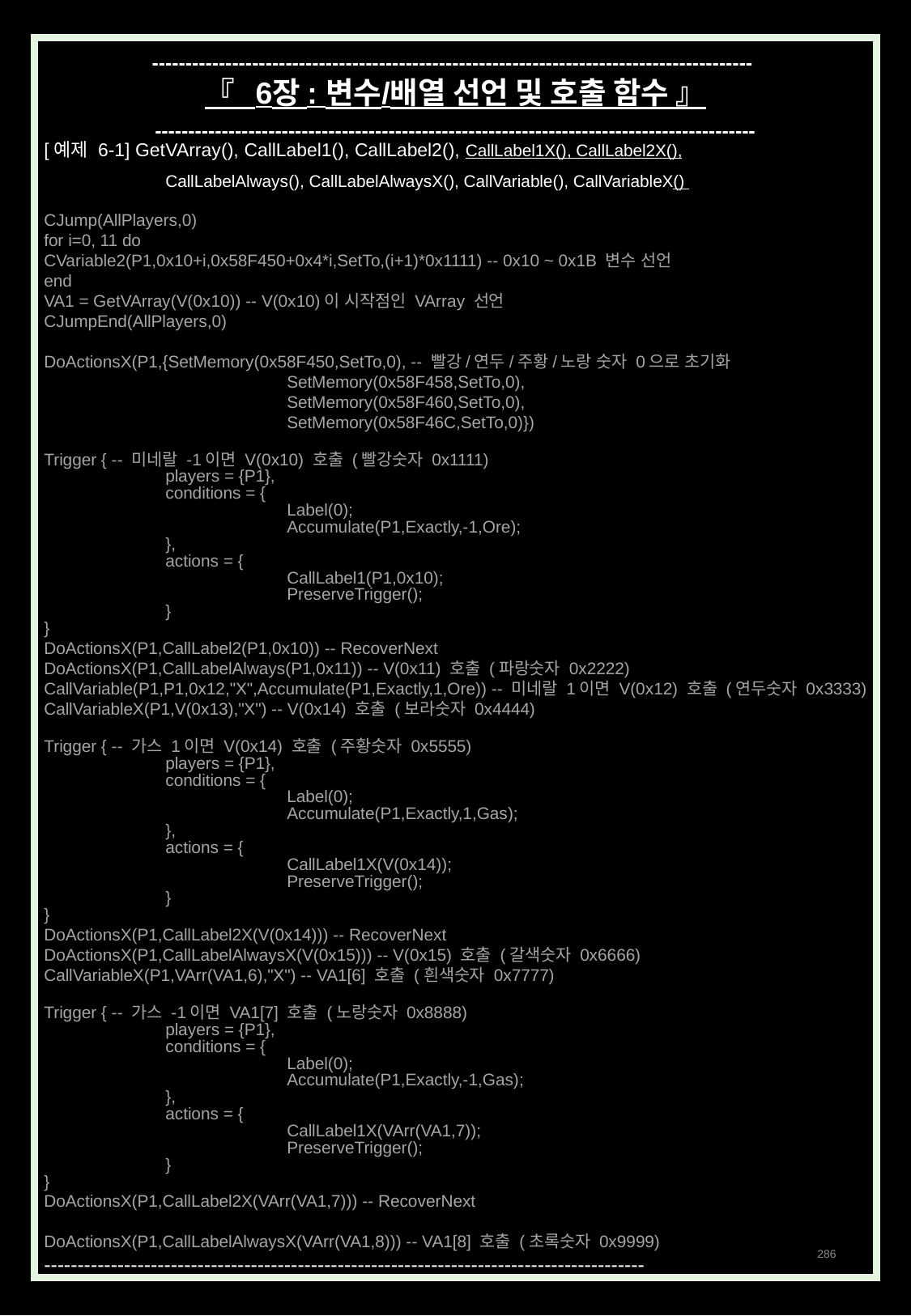

------------------------------------------------------------------------------------------
『   6장 : 변수/배열 선언 및 호출 함수 』
------------------------------------------------------------------------------------------
[예제 6-1] GetVArray(), CallLabel1(), CallLabel2(), CallLabel1X(), CallLabel2X(),
	CallLabelAlways(), CallLabelAlwaysX(), CallVariable(), CallVariableX()

CJump(AllPlayers,0)
for i=0, 11 do
CVariable2(P1,0x10+i,0x58F450+0x4*i,SetTo,(i+1)*0x1111) -- 0x10 ~ 0x1B 변수 선언
end
VA1 = GetVArray(V(0x10)) -- V(0x10)이 시작점인 VArray 선언
CJumpEnd(AllPlayers,0)

DoActionsX(P1,{SetMemory(0x58F450,SetTo,0), -- 빨강/연두/주황/노랑 숫자 0으로 초기화
		SetMemory(0x58F458,SetTo,0),
		SetMemory(0x58F460,SetTo,0),
		SetMemory(0x58F46C,SetTo,0)})

Trigger { -- 미네랄 -1이면 V(0x10) 호출 (빨강숫자 0x1111)
	players = {P1},
	conditions = {
		Label(0);
		Accumulate(P1,Exactly,-1,Ore);
	},
	actions = {
		CallLabel1(P1,0x10);
		PreserveTrigger();
	}
}
DoActionsX(P1,CallLabel2(P1,0x10)) -- RecoverNext
DoActionsX(P1,CallLabelAlways(P1,0x11)) -- V(0x11) 호출 (파랑숫자 0x2222)
CallVariable(P1,P1,0x12,"X",Accumulate(P1,Exactly,1,Ore)) -- 미네랄 1이면 V(0x12) 호출 (연두숫자 0x3333)
CallVariableX(P1,V(0x13),"X") -- V(0x14) 호출 (보라숫자 0x4444)

Trigger { -- 가스 1이면 V(0x14) 호출 (주황숫자 0x5555)
	players = {P1},
	conditions = {
		Label(0);
		Accumulate(P1,Exactly,1,Gas);
	},
	actions = {
		CallLabel1X(V(0x14));
		PreserveTrigger();
	}
}
DoActionsX(P1,CallLabel2X(V(0x14))) -- RecoverNext
DoActionsX(P1,CallLabelAlwaysX(V(0x15))) -- V(0x15) 호출 (갈색숫자 0x6666)
CallVariableX(P1,VArr(VA1,6),"X") -- VA1[6] 호출 (흰색숫자 0x7777)

Trigger { -- 가스 -1이면 VA1[7] 호출 (노랑숫자 0x8888)
	players = {P1},
	conditions = {
		Label(0);
		Accumulate(P1,Exactly,-1,Gas);
	},
	actions = {
		CallLabel1X(VArr(VA1,7));
		PreserveTrigger();
	}
}
DoActionsX(P1,CallLabel2X(VArr(VA1,7))) -- RecoverNext

DoActionsX(P1,CallLabelAlwaysX(VArr(VA1,8))) -- VA1[8] 호출 (초록숫자 0x9999)
------------------------------------------------------------------------------------------
286